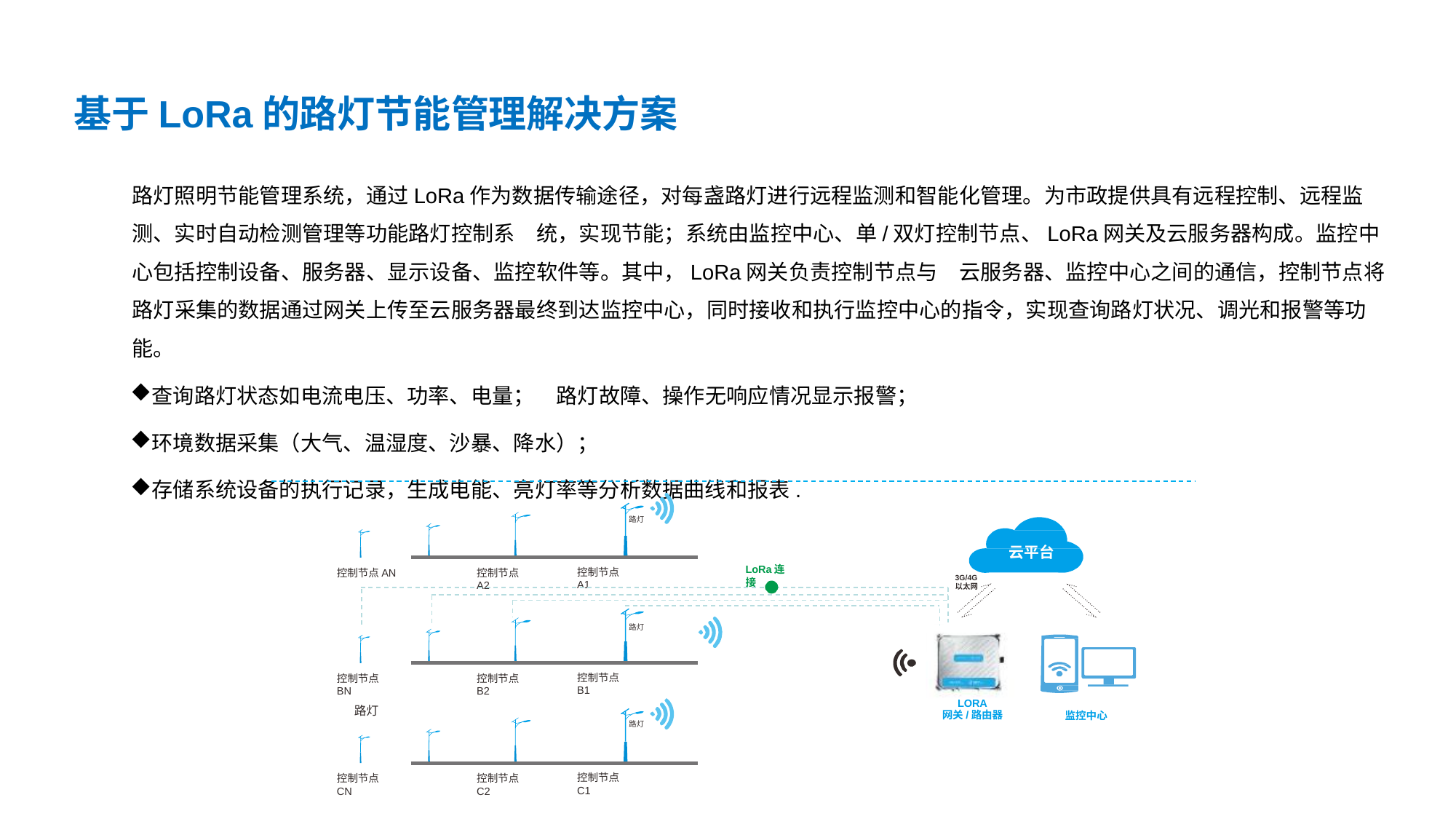

基于LoRa的路灯节能管理解决方案
路灯照明节能管理系统，通过LoRa作为数据传输途径，对每盏路灯进行远程监测和智能化管理。为市政提供具有远程控制、远程监测、实时自动检测管理等功能路灯控制系  统，实现节能；系统由监控中心、单/双灯控制节点、LoRa网关及云服务器构成。监控中心包括控制设备、服务器、显示设备、监控软件等。其中，LoRa网关负责控制节点与  云服务器、监控中心之间的通信，控制节点将路灯采集的数据通过网关上传至云服务器最终到达监控中心，同时接收和执行监控中心的指令，实现查询路灯状况、调光和报警等功能。
查询路灯状态如电流电压、功率、电量；  路灯故障、操作无响应情况显示报警；
环境数据采集（大气、温湿度、沙暴、降水）；
存储系统设备的执行记录，生成电能、亮灯率等分析数据曲线和报表.

路灯

云平台

LoRa连接
控制节点A1
控制节点AN
控制节点A2
3G/4G
以太网

路灯

控制节点B1

控制节点BN
控制节点B2

LORA
网关/路由器

路灯

监控中心

路灯

控制节点C1
控制节点CN
控制节点C2